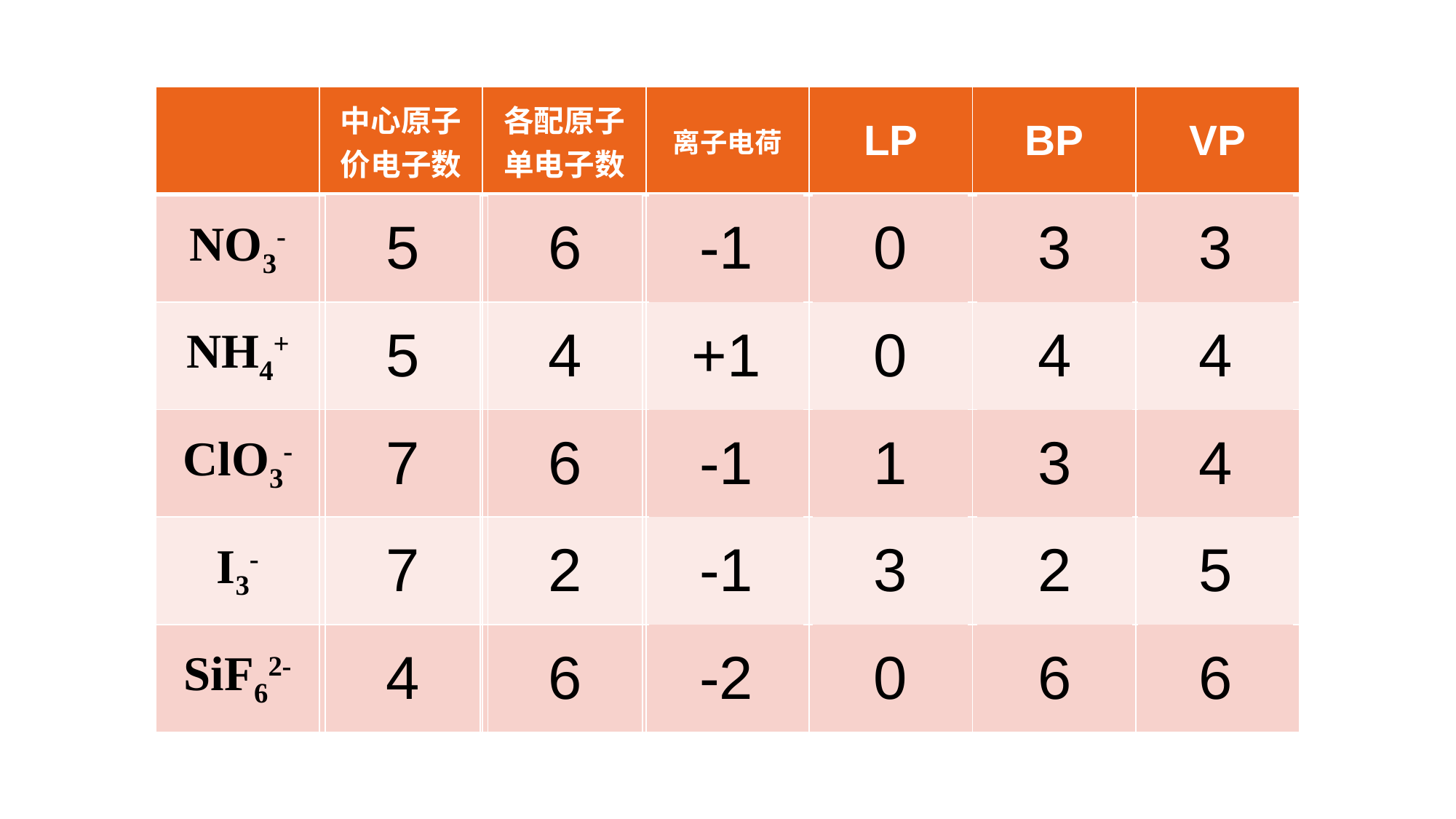

|  | 中心原子价电子数 | 各配原子单电子数 | 离子电荷 | LP | BP | VP |
| --- | --- | --- | --- | --- | --- | --- |
| NO3- |  |  |  |  |  |  |
| NH4+ |  |  |  |  |  |  |
| ClO3- |  |  |  |  |  |  |
| I3- |  |  |  |  |  |  |
| SiF62- |  |  |  |  |  |  |
| 5 |
| --- |
| 5 |
| 7 |
| 7 |
| 4 |
| 6 |
| --- |
| 4 |
| 6 |
| 2 |
| 6 |
| -1 |
| --- |
| +1 |
| -1 |
| -1 |
| -2 |
| 0 |
| --- |
| 0 |
| 1 |
| 3 |
| 0 |
| 3 |
| --- |
| 4 |
| 3 |
| 2 |
| 6 |
| 3 |
| --- |
| 4 |
| 4 |
| 5 |
| 6 |